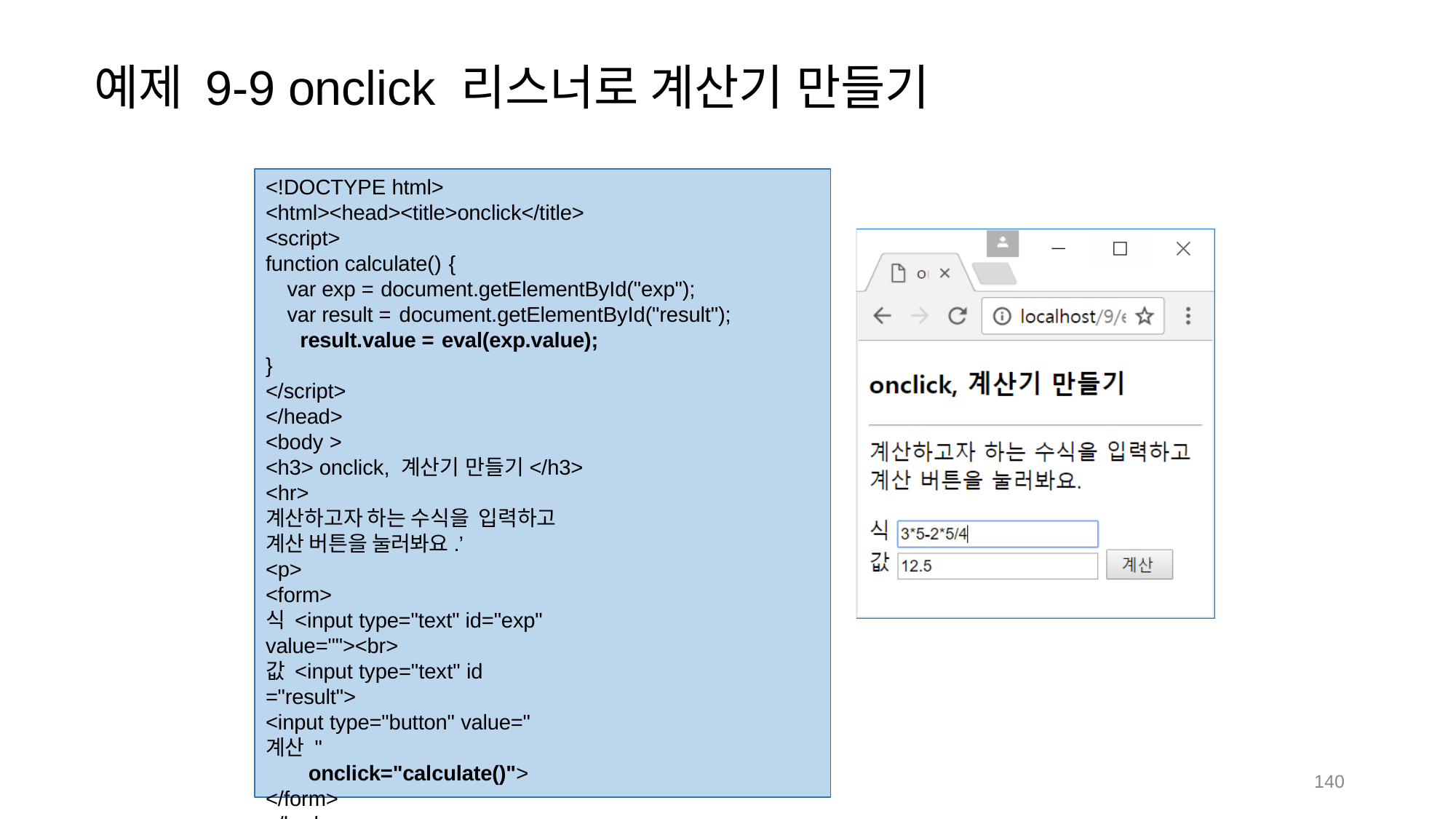

# 예제 9-9 onclick 리스너로 계산기 만들기

<!DOCTYPE html>
<html><head><title>onclick</title>
<script>
function calculate() {
var exp = document.getElementById("exp");
var result = document.getElementById("result");
result.value = eval(exp.value);
}
</script>
</head>
<body >
<h3> onclick, 계산기 만들기</h3>
<hr>
계산하고자 하는 수식을  입력하고 계산 버튼을 눌러봐요.’
<p>
<form>
식 <input type="text" id="exp" value=""><br>
값 <input type="text" id ="result">
<input type="button" value=" 계산 "
onclick="calculate()">
</form>
</body>
</html>

140